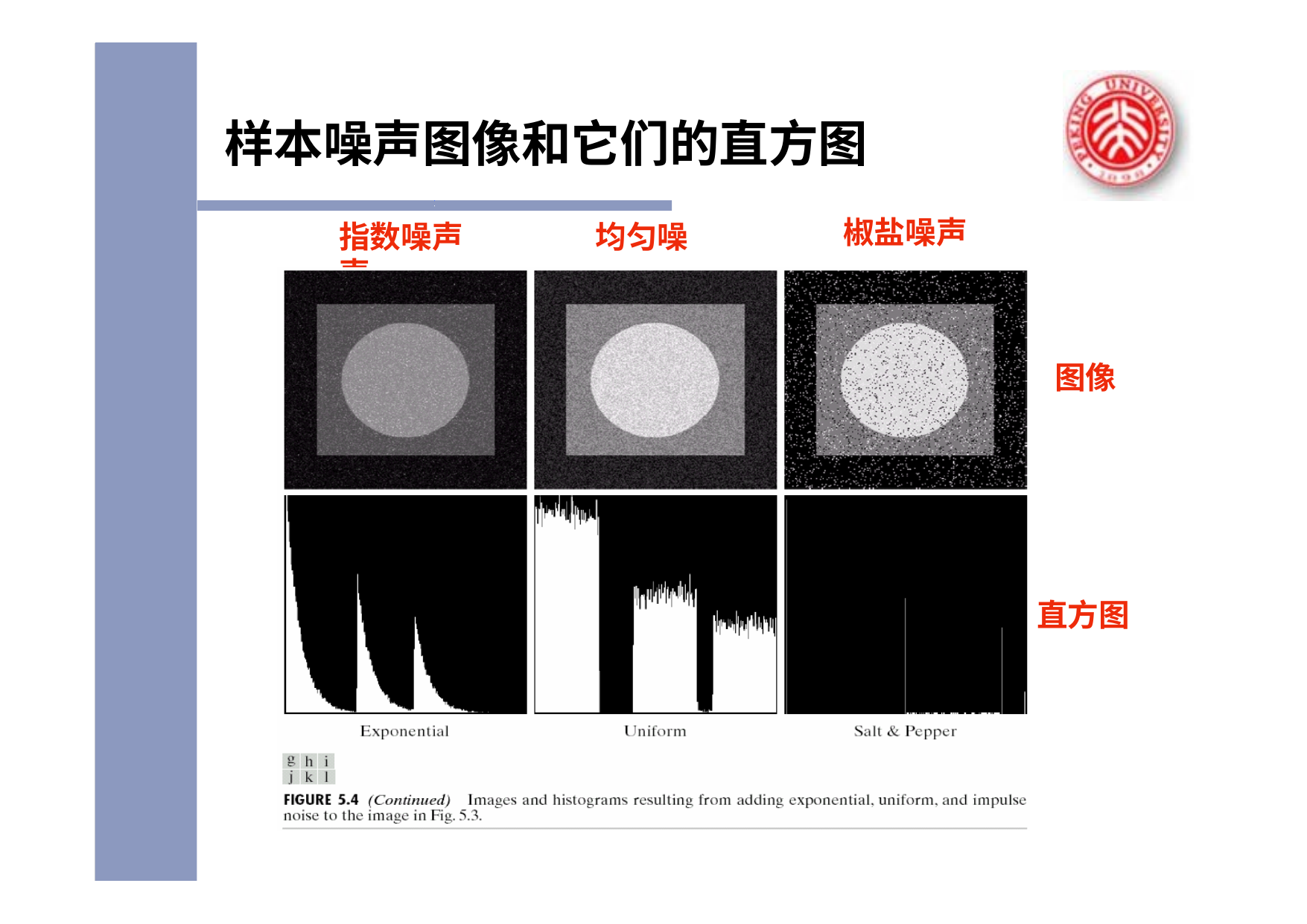

# 样本噪声图像和它们的直方图

椒盐噪声
指数噪声	均匀噪声

图像
直方图